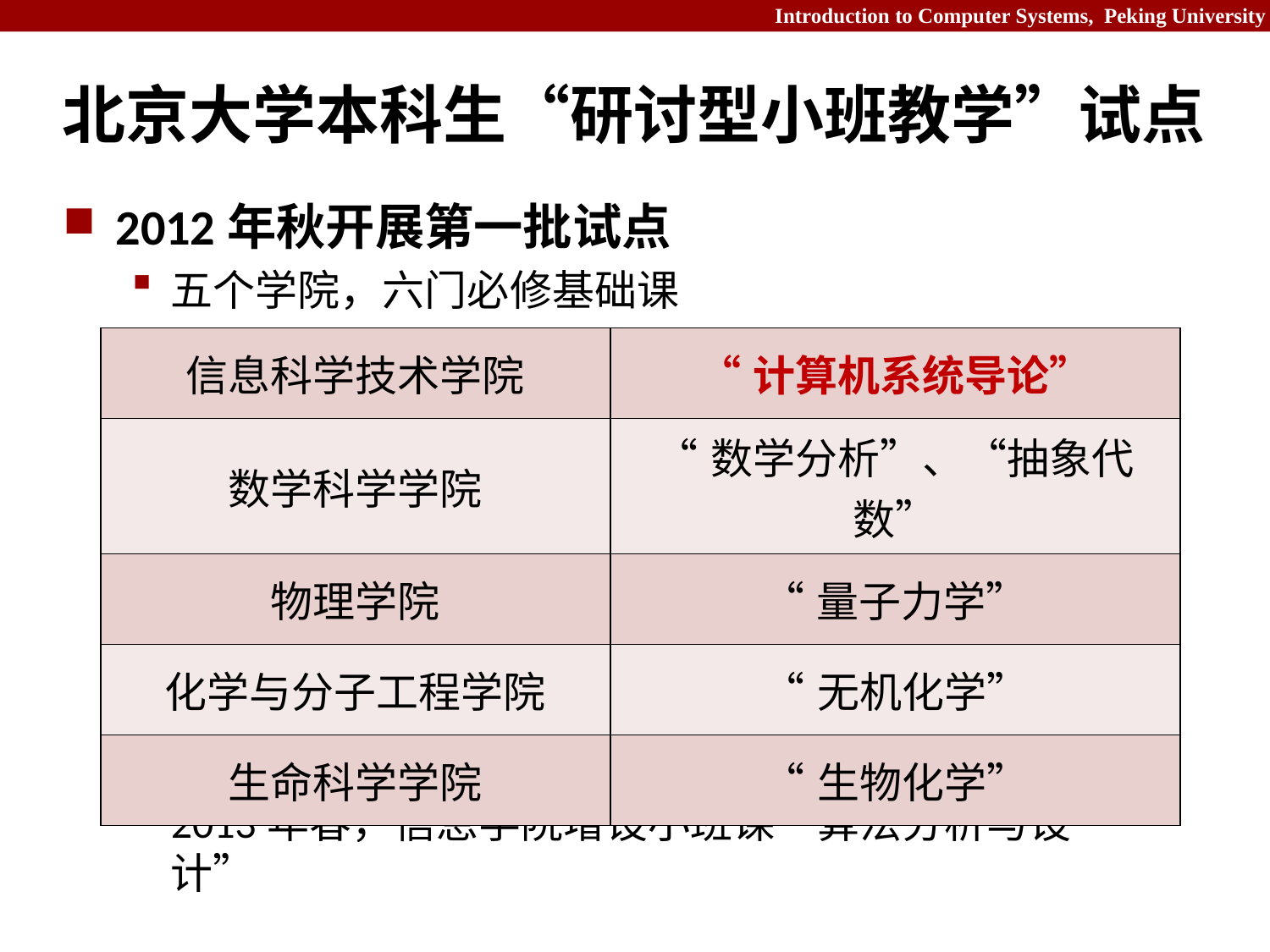

# 北京大学本科生“研讨型小班教学”试点
2012年秋开展第一批试点
五个学院，六门必修基础课

2013年春，信息学院增设小班课“算法分析与设计”

| 信息科学技术学院 | “计算机系统导论” |
| --- | --- |
| 数学科学学院 | “数学分析”、“抽象代数” |
| 物理学院 | “量子力学” |
| 化学与分子工程学院 | “无机化学” |
| 生命科学学院 | “生物化学” |